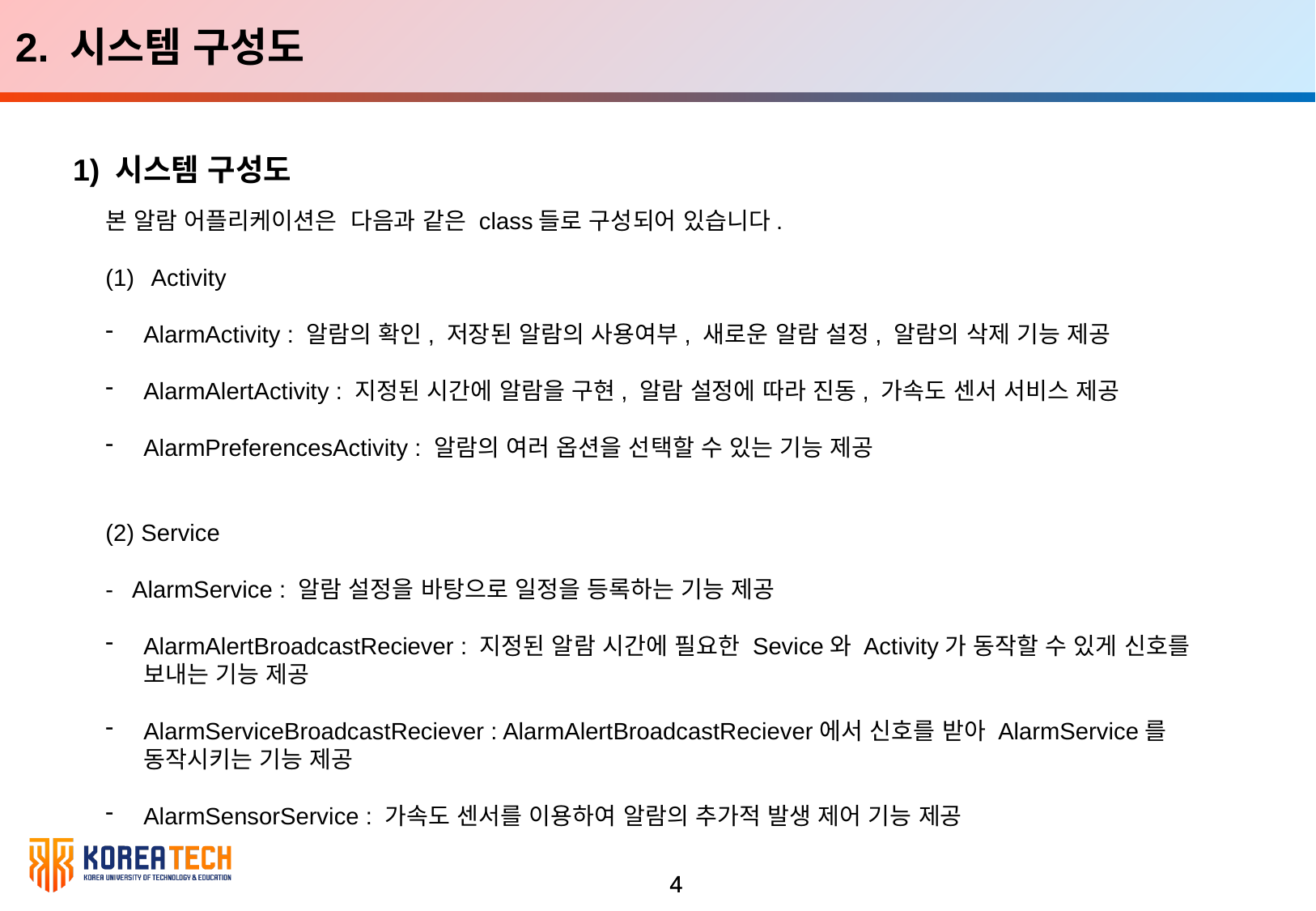

2. 시스템 구성도

1) 시스템 구성도
본 알람 어플리케이션은  다음과 같은 class들로 구성되어 있습니다.

Activity

AlarmActivity : 알람의 확인, 저장된 알람의 사용여부, 새로운 알람 설정, 알람의 삭제 기능 제공

AlarmAlertActivity : 지정된 시간에 알람을 구현, 알람 설정에 따라 진동, 가속도 센서 서비스 제공

AlarmPreferencesActivity : 알람의 여러 옵션을 선택할 수 있는 기능 제공

(2) Service

-   AlarmService : 알람 설정을 바탕으로 일정을 등록하는 기능 제공

AlarmAlertBroadcastReciever : 지정된 알람 시간에 필요한 Sevice와 Activity가 동작할 수 있게 신호를 보내는 기능 제공

AlarmServiceBroadcastReciever : AlarmAlertBroadcastReciever에서 신호를 받아 AlarmService를 동작시키는 기능 제공

AlarmSensorService : 가속도 센서를 이용하여 알람의 추가적 발생 제어 기능 제공
4
4